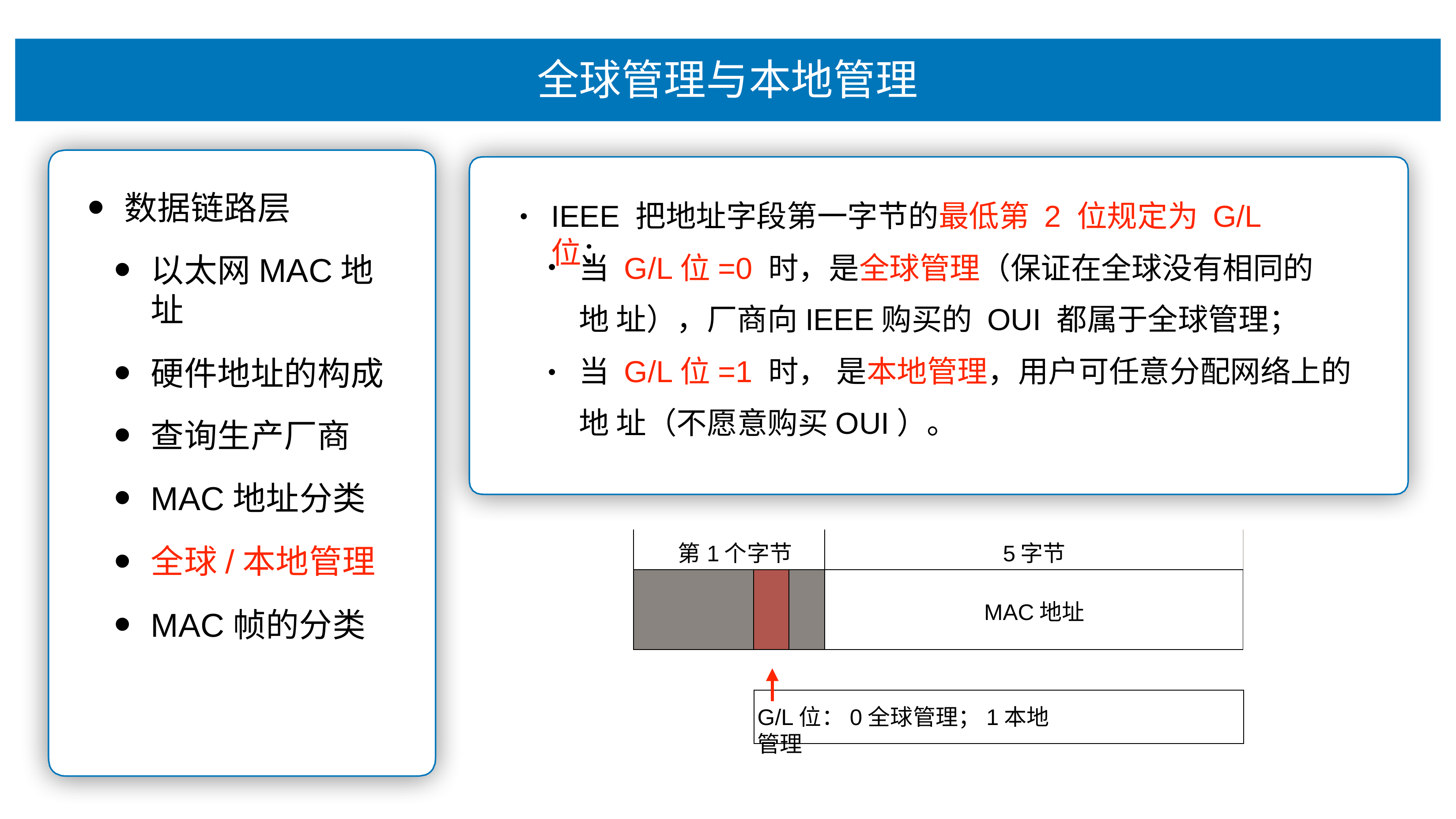

# 全球管理与本地管理

数据链路层
以太⽹MAC地址
硬件地址的构成
查询⽣产⼚商
MAC地址分类
全球/本地管理
MAC帧的分类
IEEE 把地址字段第⼀字节的最低第 2 位规定为 G/L 位：
•
当 G/L位=0 时，是全球管理（保证在全球没有相同的地 址），⼚商向IEEE购买的 OUI 都属于全球管理；
当 G/L位=1 时， 是本地管理，⽤户可任意分配⽹络上的地 址（不愿意购买OUI）。
•
| 第1个字节 |  |  | 5字节 |
| --- | --- | --- | --- |
|  |  |  | MAC地址 |

G/L位：0全球管理；1本地管理